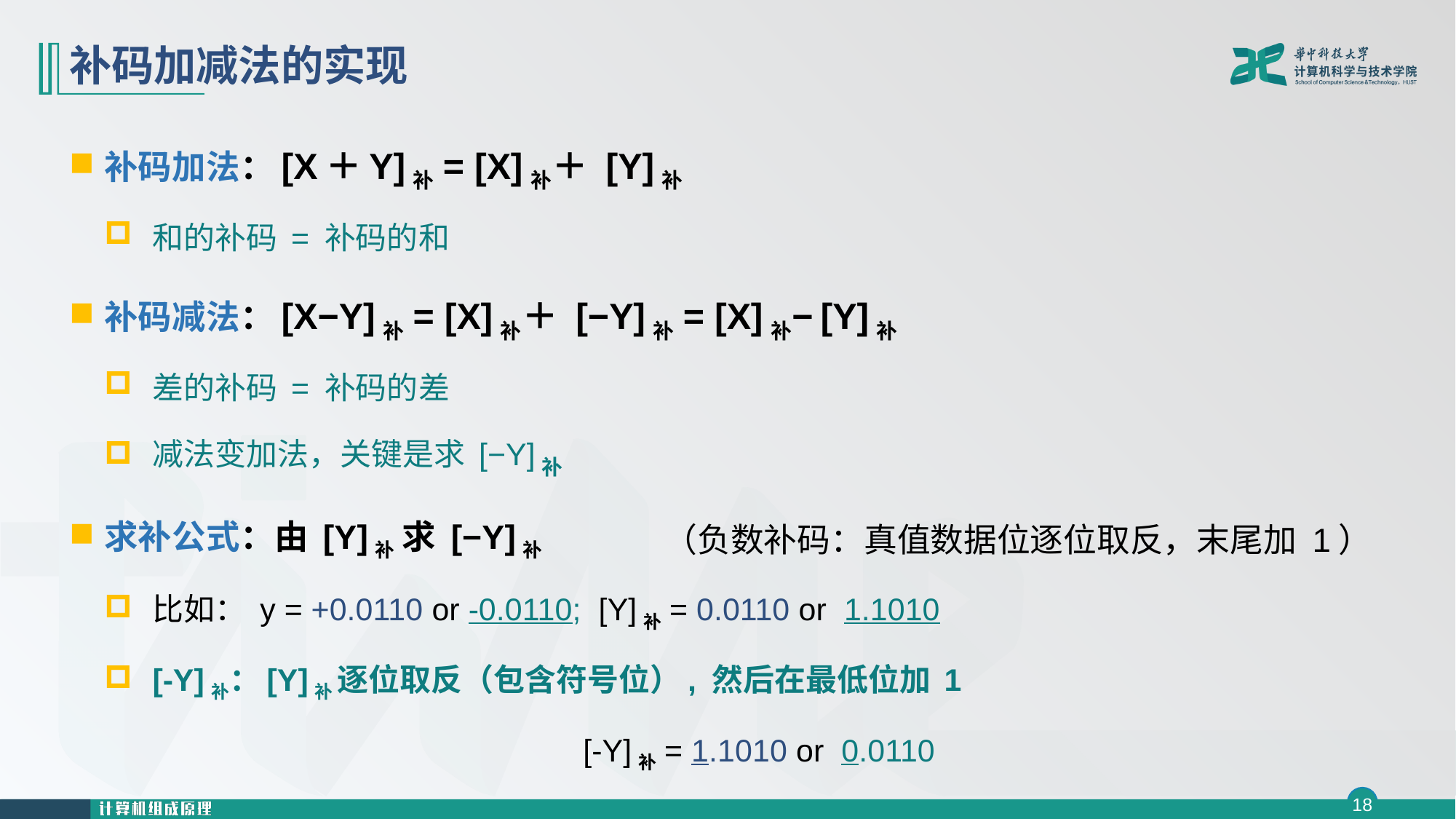

# 补码加减法的实现
补码加法：[X＋Y]补 = [X]补＋ [Y]补
和的补码 = 补码的和
补码减法：[X−Y]补 = [X]补＋ [−Y]补 = [X]补−[Y]补
差的补码 = 补码的差
减法变加法，关键是求 [−Y]补
求补公式：由 [Y]补 求 [−Y]补
比如： y = +0.0110 or -0.0110;  [Y]补 = 0.0110 or  1.1010
[-Y]补：[Y]补 逐位取反（包含符号位）, 然后在最低位加 1
                                                      [-Y]补 = 1.1010 or  0.0110
（负数补码：真值数据位逐位取反，末尾加 1）